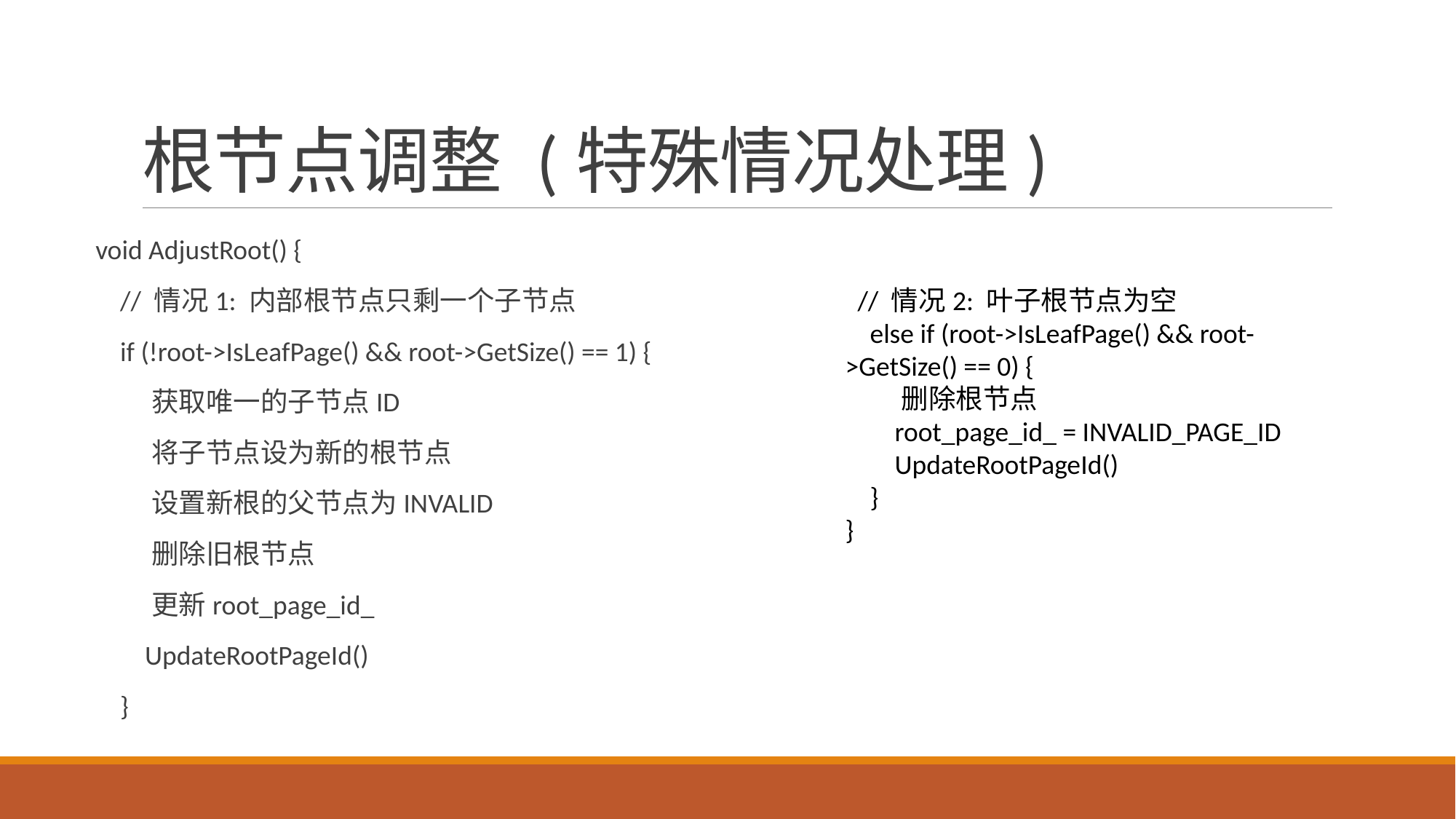

# 根节点调整 (特殊情况处理)
void AdjustRoot() {
    // 情况1: 内部根节点只剩一个子节点
    if (!root->IsLeafPage() && root->GetSize() == 1) {
        获取唯一的子节点ID
        将子节点设为新的根节点
        设置新根的父节点为INVALID
        删除旧根节点
        更新root_page_id_
        UpdateRootPageId()
    }

  // 情况2: 叶子根节点为空
    else if (root->IsLeafPage() && root->GetSize() == 0) {
        删除根节点
        root_page_id_ = INVALID_PAGE_ID
        UpdateRootPageId()
    }
}